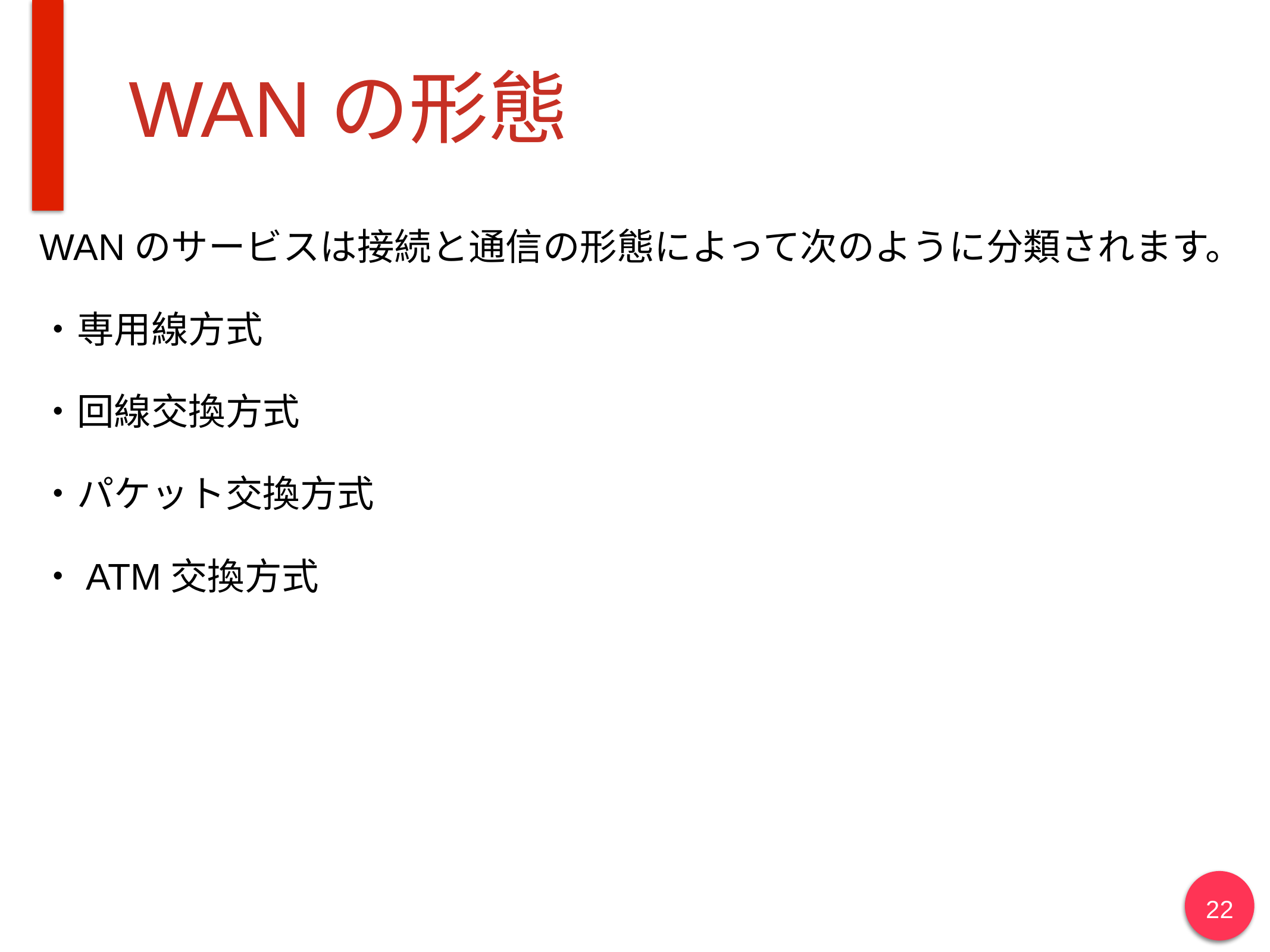

# WANの形態
WANのサービスは接続と通信の形態によって次のように分類されます。
・専用線方式
・回線交換方式
・パケット交換方式
・ATM交換方式
22